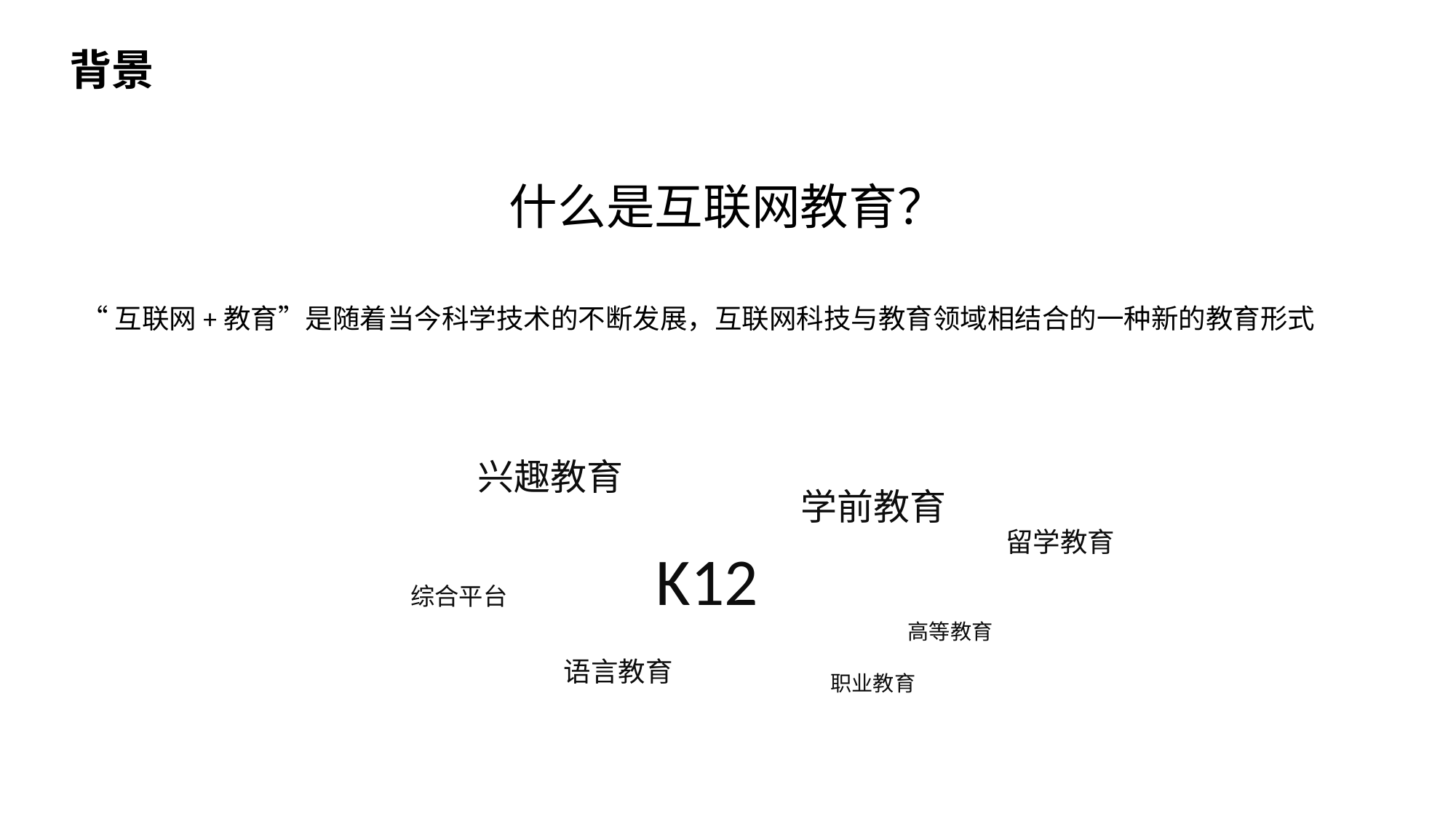

背景
什么是互联网教育？
“互联网+教育”是随着当今科学技术的不断发展，互联网科技与教育领域相结合的一种新的教育形式
兴趣教育
学前教育
留学教育
K12
综合平台
高等教育
语言教育
职业教育